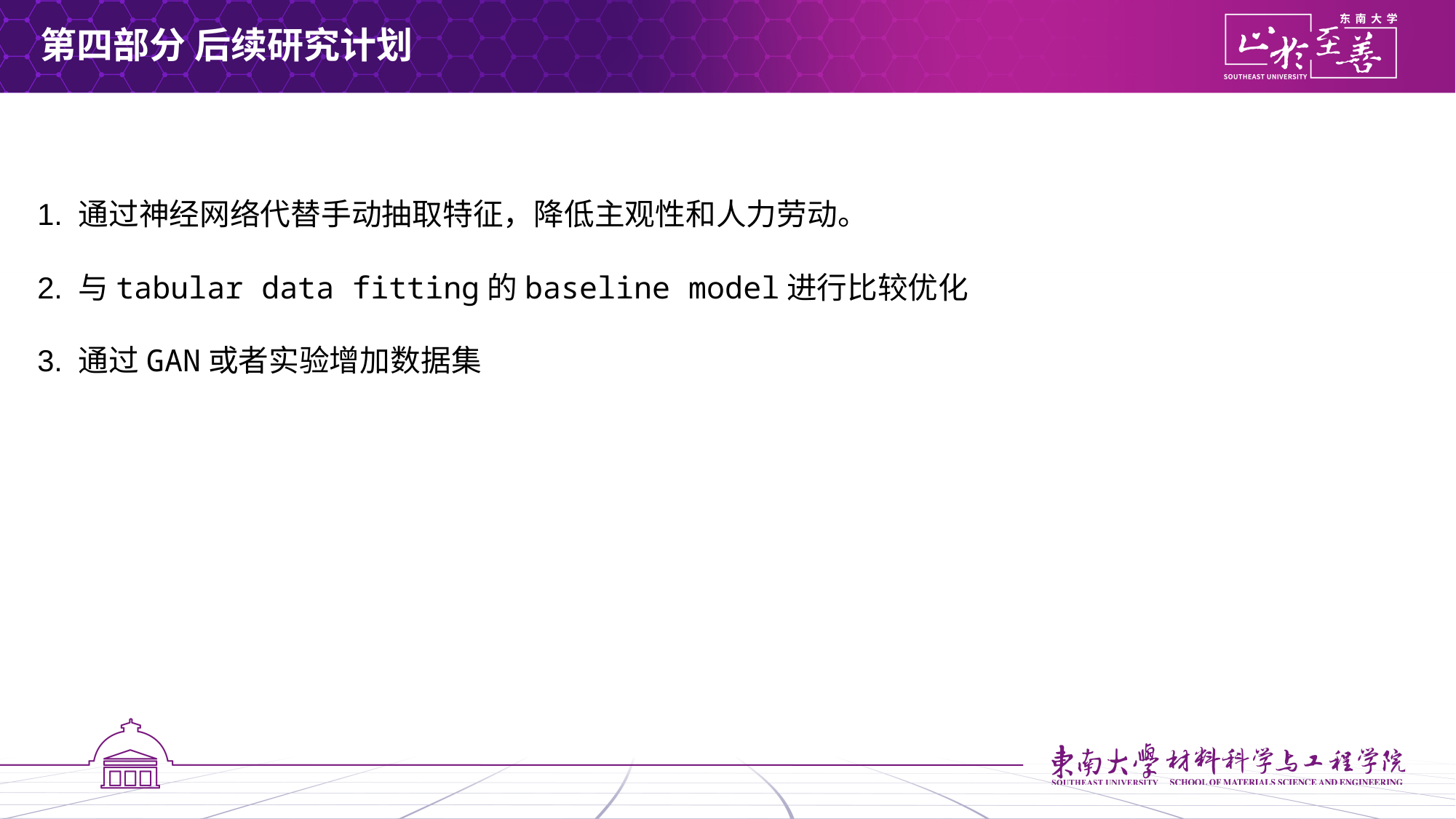

第四部分 后续研究计划
通过神经网络代替手动抽取特征，降低主观性和人力劳动。
与tabular data fitting的baseline model进行比较优化
通过GAN或者实验增加数据集